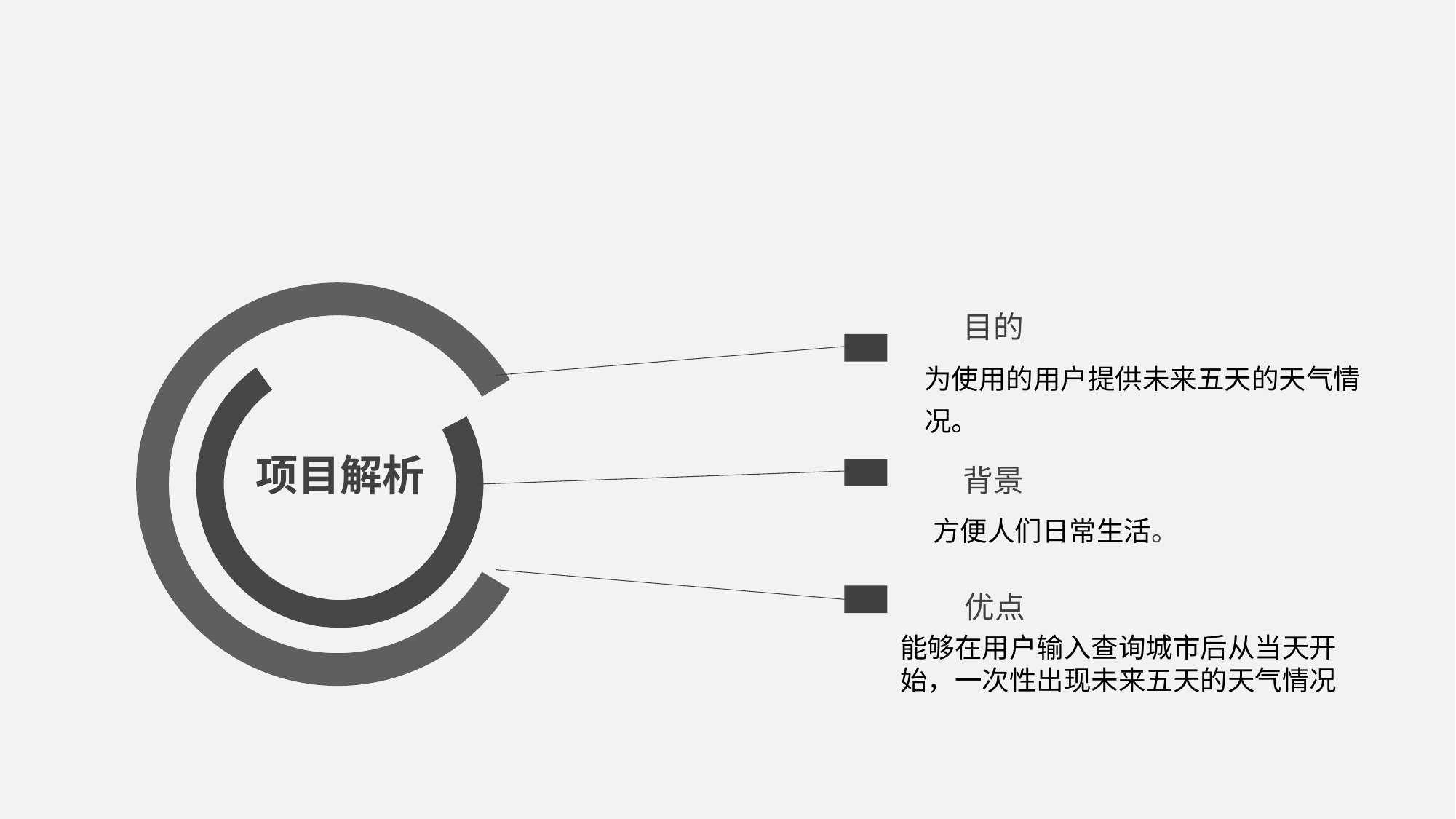

目的

为使用的用户提供未来五天的天气情况。
项目解析
背景

方便人们日常生活。
优点

能够在用户输入查询城市后从当天开始，一次性出现未来五天的天气情况